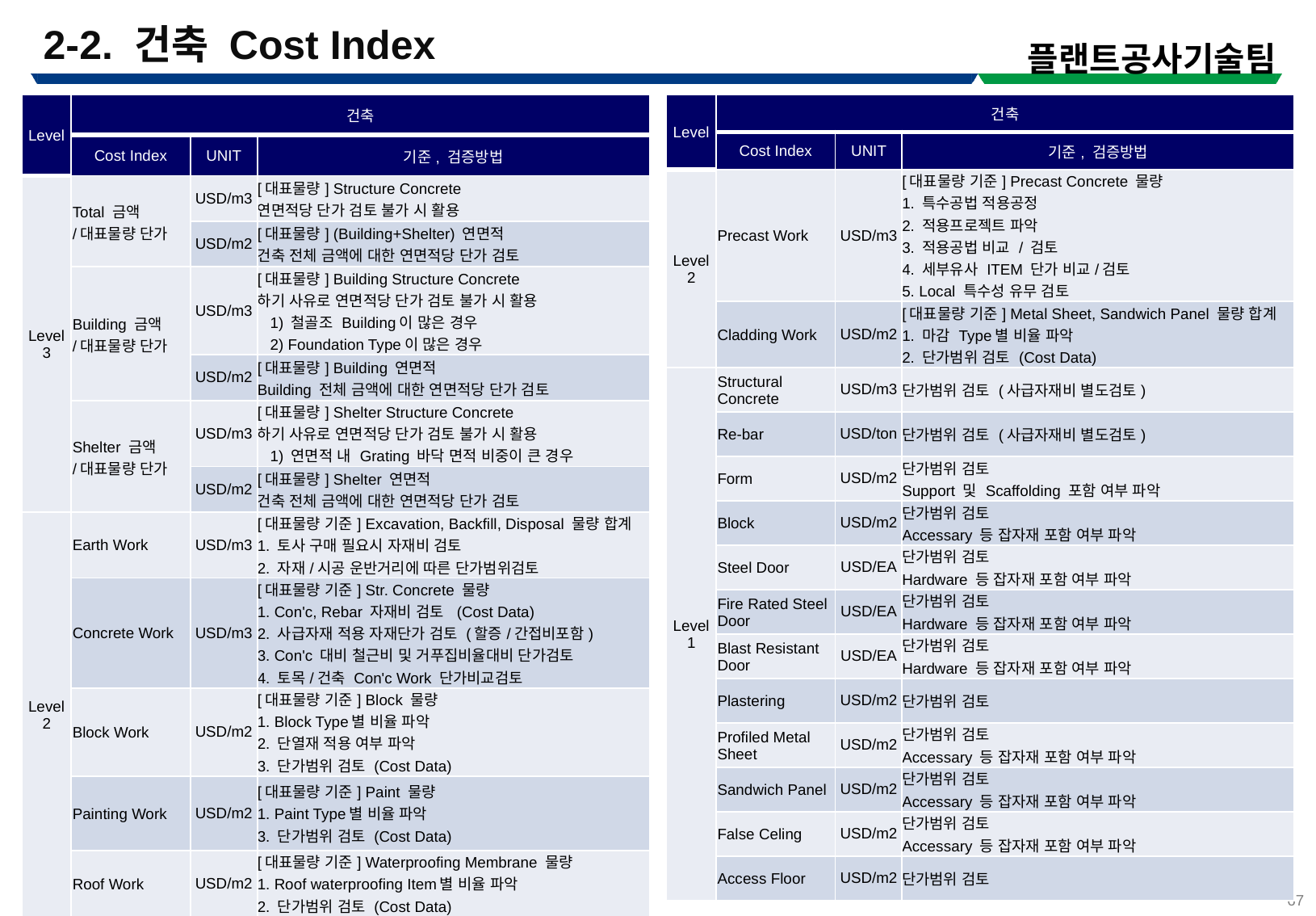

2-2. 건축 Cost Index
플랜트공사기술팀
| Level | 건축 |  |  |
| --- | --- | --- | --- |
|  | Cost Index | UNIT | 기준, 검증방법 |
| Level 3 | Total 금액 /대표물량 단가 | USD/m3 | [대표물량] Structure Concrete 연면적당 단가 검토 불가 시 활용 |
|  |  | USD/m2 | [대표물량] (Building+Shelter) 연면적 건축 전체 금액에 대한 연면적당 단가 검토 |
|  | Building 금액 /대표물량 단가 | USD/m3 | [대표물량] Building Structure Concrete 하기 사유로 연면적당 단가 검토 불가 시 활용 1) 철골조 Building이 많은 경우 2) Foundation Type이 많은 경우 |
|  |  | USD/m2 | [대표물량] Building 연면적 Building 전체 금액에 대한 연면적당 단가 검토 |
|  | Shelter 금액 /대표물량 단가 | USD/m3 | [대표물량] Shelter Structure Concrete 하기 사유로 연면적당 단가 검토 불가 시 활용 1) 연면적 내 Grating 바닥 면적 비중이 큰 경우 |
|  |  | USD/m2 | [대표물량] Shelter 연면적 건축 전체 금액에 대한 연면적당 단가 검토 |
| Level 2 | Earth Work | USD/m3 | [대표물량 기준] Excavation, Backfill, Disposal 물량 합계 1. 토사 구매 필요시 자재비 검토 2. 자재/시공 운반거리에 따른 단가범위검토 |
|  | Concrete Work | USD/m3 | [대표물량 기준] Str. Concrete 물량 1. Con'c, Rebar 자재비 검토 (Cost Data) 2. 사급자재 적용 자재단가 검토 (할증/간접비포함) 3. Con'c 대비 철근비 및 거푸집비율대비 단가검토 4. 토목/건축 Con'c Work 단가비교검토 |
|  | Block Work | USD/m2 | [대표물량 기준] Block 물량 1. Block Type별 비율 파악 2. 단열재 적용 여부 파악 3. 단가범위 검토 (Cost Data) |
|  | Painting Work | USD/m2 | [대표물량 기준] Paint 물량 1. Paint Type별 비율 파악 3. 단가범위 검토 (Cost Data) |
|  | Roof Work | USD/m2 | [대표물량 기준] Waterproofing Membrane 물량 1. Roof waterproofing Item별 비율 파악 2. 단가범위 검토 (Cost Data) |
| Level | 건축 |  |  |
| --- | --- | --- | --- |
|  | Cost Index | UNIT | 기준, 검증방법 |
| Level 2 | Precast Work | USD/m3 | [대표물량 기준] Precast Concrete 물량 1. 특수공법 적용공정 2. 적용프로젝트 파악 3. 적용공법 비교 / 검토 4. 세부유사 ITEM 단가 비교/검토 5. Local 특수성 유무 검토 |
|  | Cladding Work | USD/m2 | [대표물량 기준] Metal Sheet, Sandwich Panel 물량 합계 1. 마감 Type별 비율 파악 2. 단가범위 검토 (Cost Data) |
| Level 1 | Structural Concrete | USD/m3 | 단가범위 검토 (사급자재비 별도검토) |
|  | Re-bar | USD/ton | 단가범위 검토 (사급자재비 별도검토) |
|  | Form | USD/m2 | 단가범위 검토 Support 및 Scaffolding 포함 여부 파악 |
|  | Block | USD/m2 | 단가범위 검토 Accessary 등 잡자재 포함 여부 파악 |
|  | Steel Door | USD/EA | 단가범위 검토 Hardware 등 잡자재 포함 여부 파악 |
|  | Fire Rated Steel Door | USD/EA | 단가범위 검토 Hardware 등 잡자재 포함 여부 파악 |
|  | Blast Resistant Door | USD/EA | 단가범위 검토 Hardware 등 잡자재 포함 여부 파악 |
|  | Plastering | USD/m2 | 단가범위 검토 |
|  | Profiled Metal Sheet | USD/m2 | 단가범위 검토 Accessary 등 잡자재 포함 여부 파악 |
|  | Sandwich Panel | USD/m2 | 단가범위 검토 Accessary 등 잡자재 포함 여부 파악 |
|  | False Celing | USD/m2 | 단가범위 검토 Accessary 등 잡자재 포함 여부 파악 |
|  | Access Floor | USD/m2 | 단가범위 검토 |
67